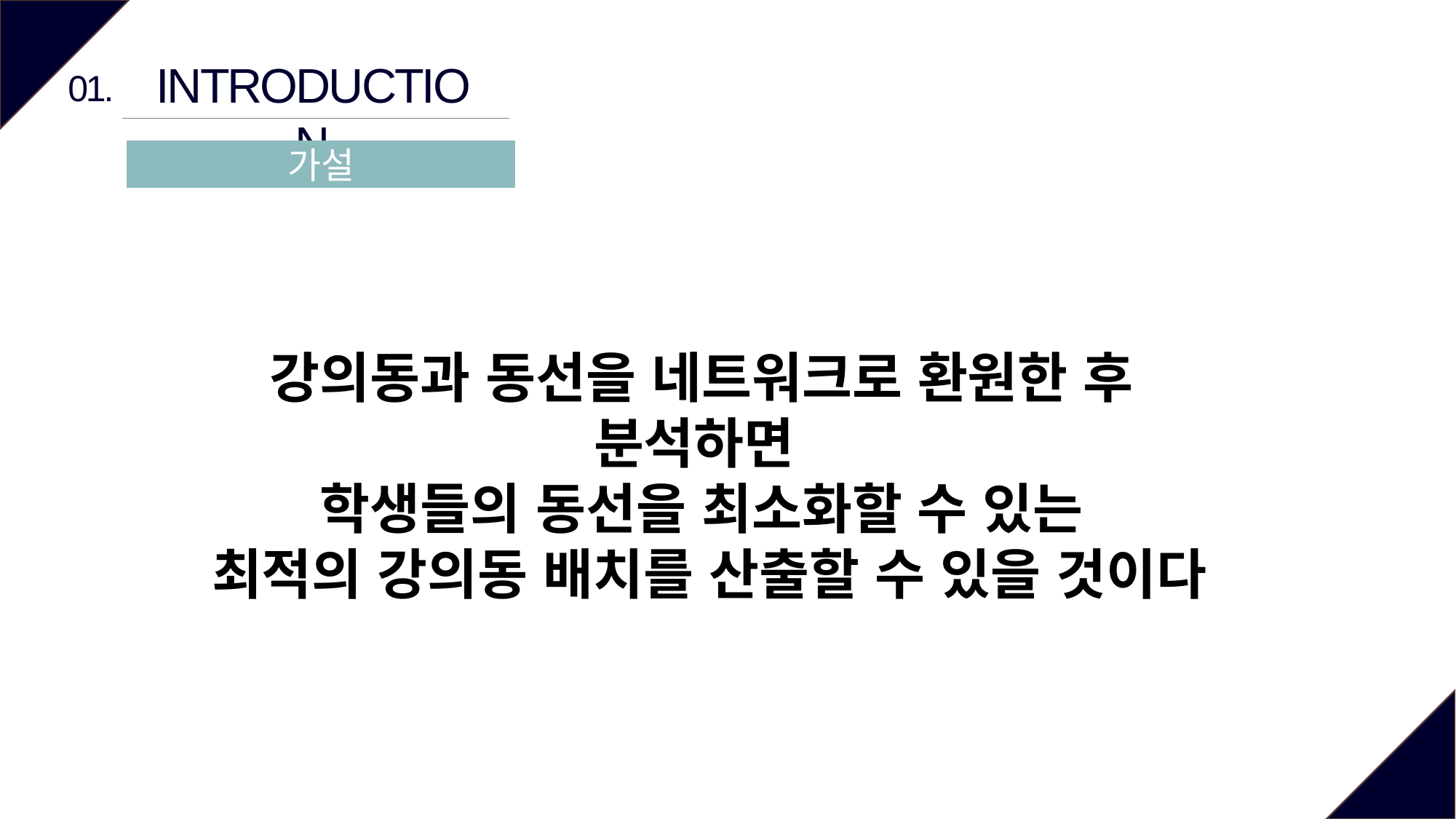

INTRODUCTION
01.
가설
강의동과 동선을 네트워크로 환원한 후
분석하면
학생들의 동선을 최소화할 수 있는
최적의 강의동 배치를 산출할 수 있을 것이다